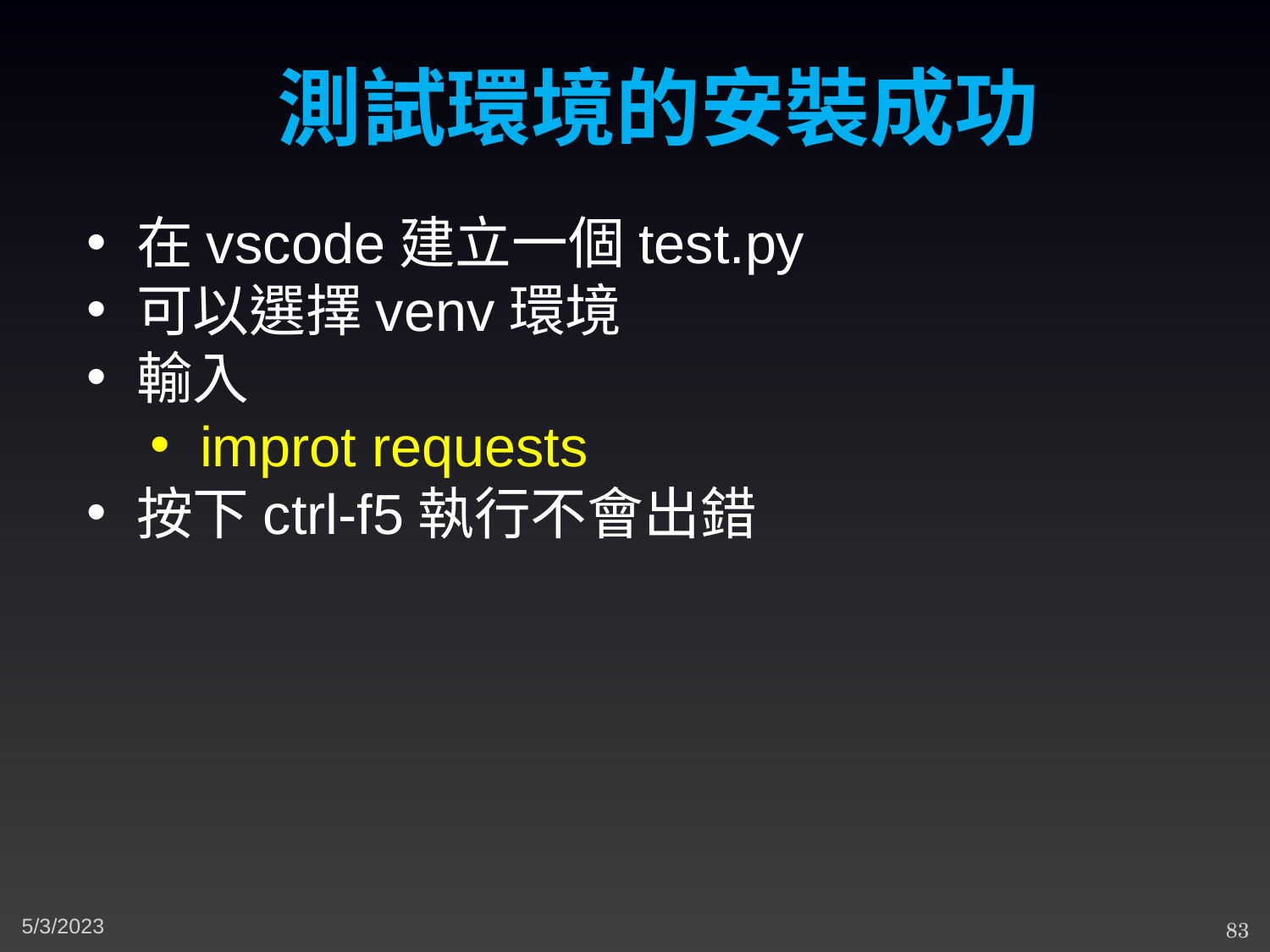

測試環境的安裝成功
在vscode建立一個test.py
可以選擇venv環境
輸入
improt requests
按下ctrl-f5執行不會出錯

5/3/2023
83